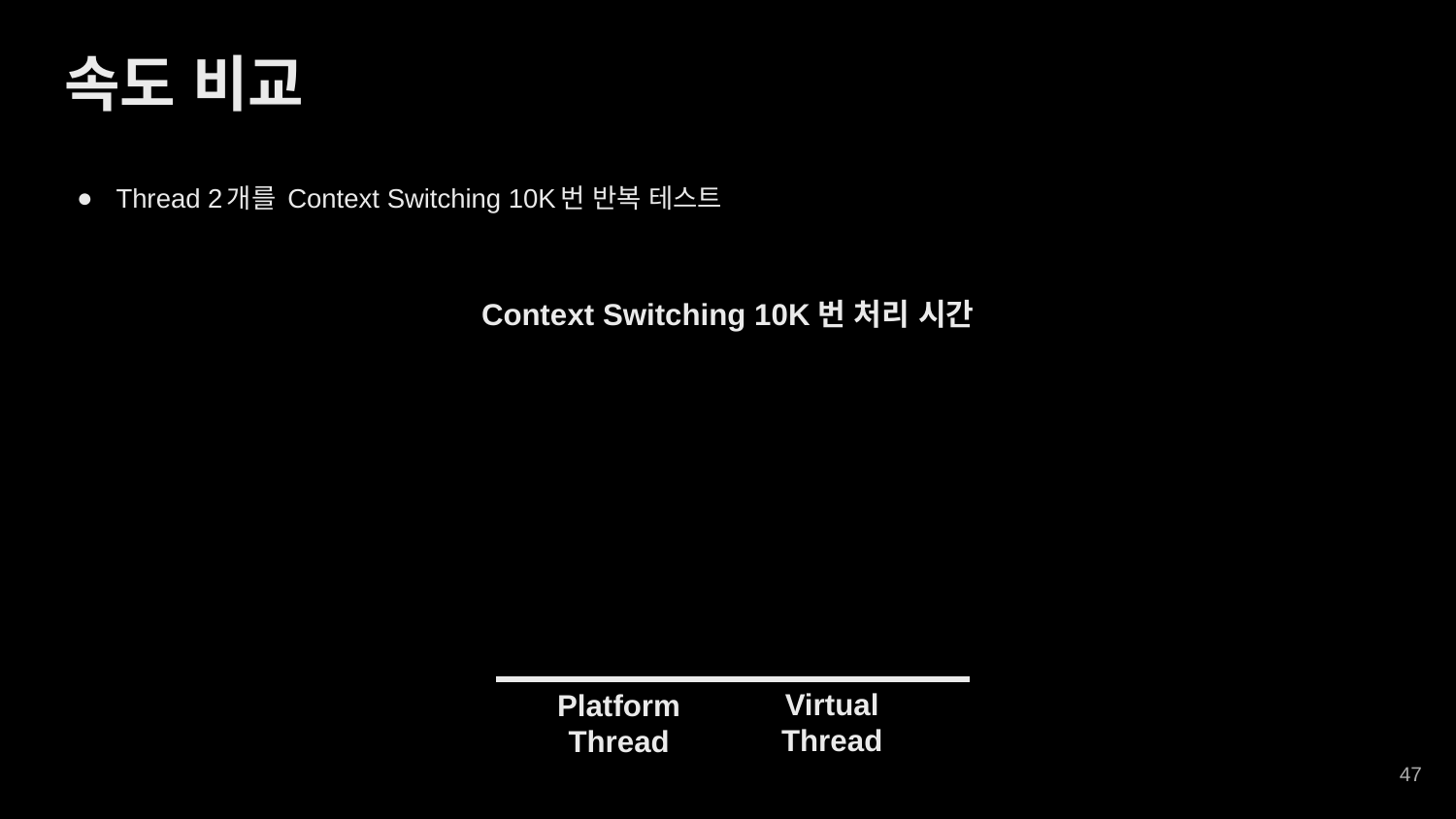

속도 비교
Thread 2개를 Context Switching 10K번 반복 테스트
Context Switching 10K번 처리 시간
Virtual
Thread
Platform
Thread
47